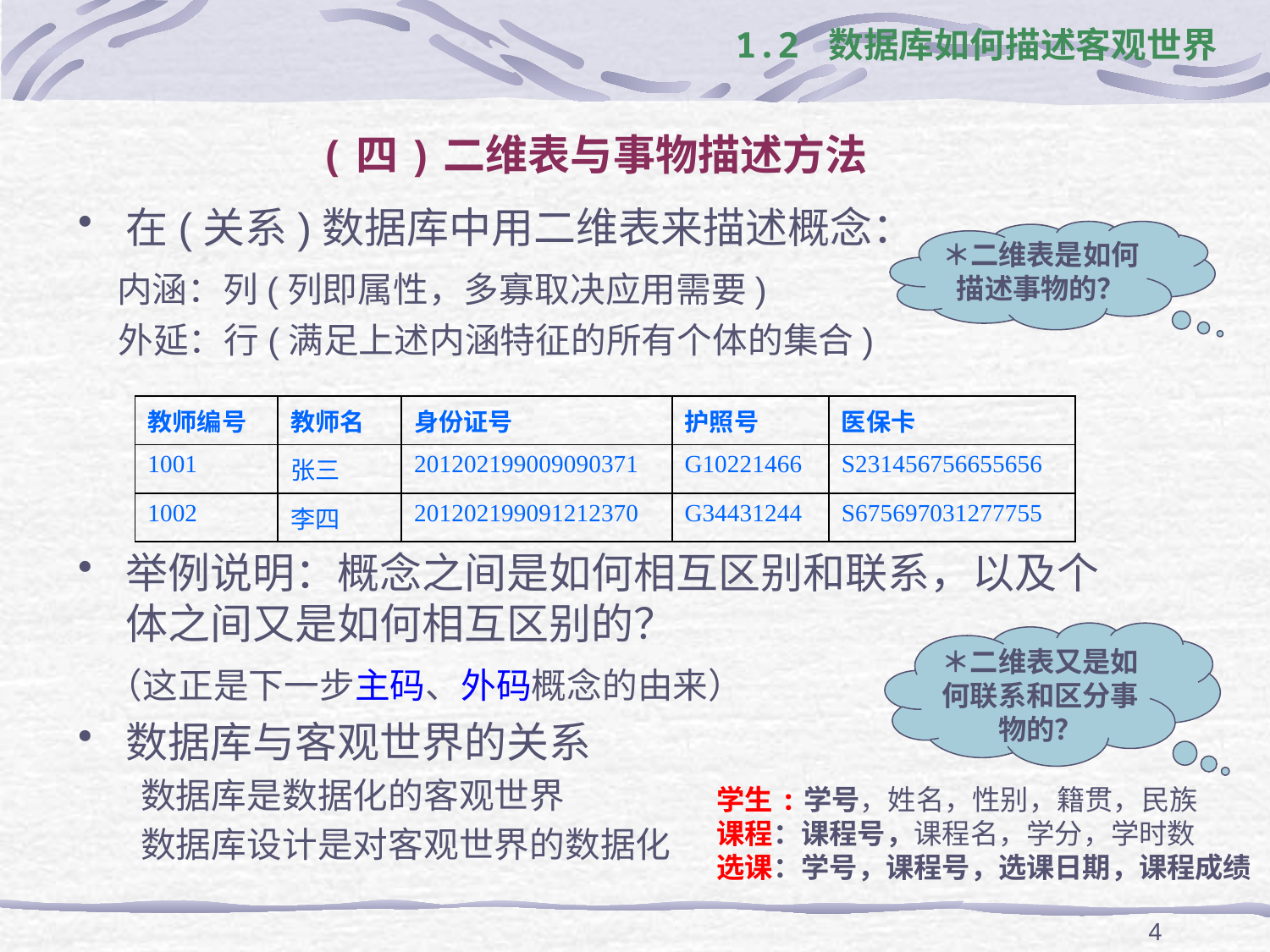

# 1.2 数据库如何描述客观世界
(四)二维表与事物描述方法
在(关系)数据库中用二维表来描述概念：
   内涵：列(列即属性，多寡取决应用需要)
    外延：行(满足上述内涵特征的所有个体的集合)

举例说明：概念之间是如何相互区别和联系，以及个体之间又是如何相互区别的？
  （这正是下一步主码、外码概念的由来）
数据库与客观世界的关系
数据库是数据化的客观世界
数据库设计是对客观世界的数据化

＊二维表是如何描述事物的？
| 教师编号 | 教师名 | 身份证号 | 护照号 | 医保卡 |
| --- | --- | --- | --- | --- |
| 1001 | 张三 | 201202199009090371 | G10221466 | S231456756655656 |
| 1002 | 李四 | 201202199091212370 | G34431244 | S675697031277755 |
＊二维表又是如何联系和区分事物的？
学生:学号，姓名，性别，籍贯，民族
课程：课程号，课程名，学分，学时数
选课：学号，课程号，选课日期，课程成绩
4